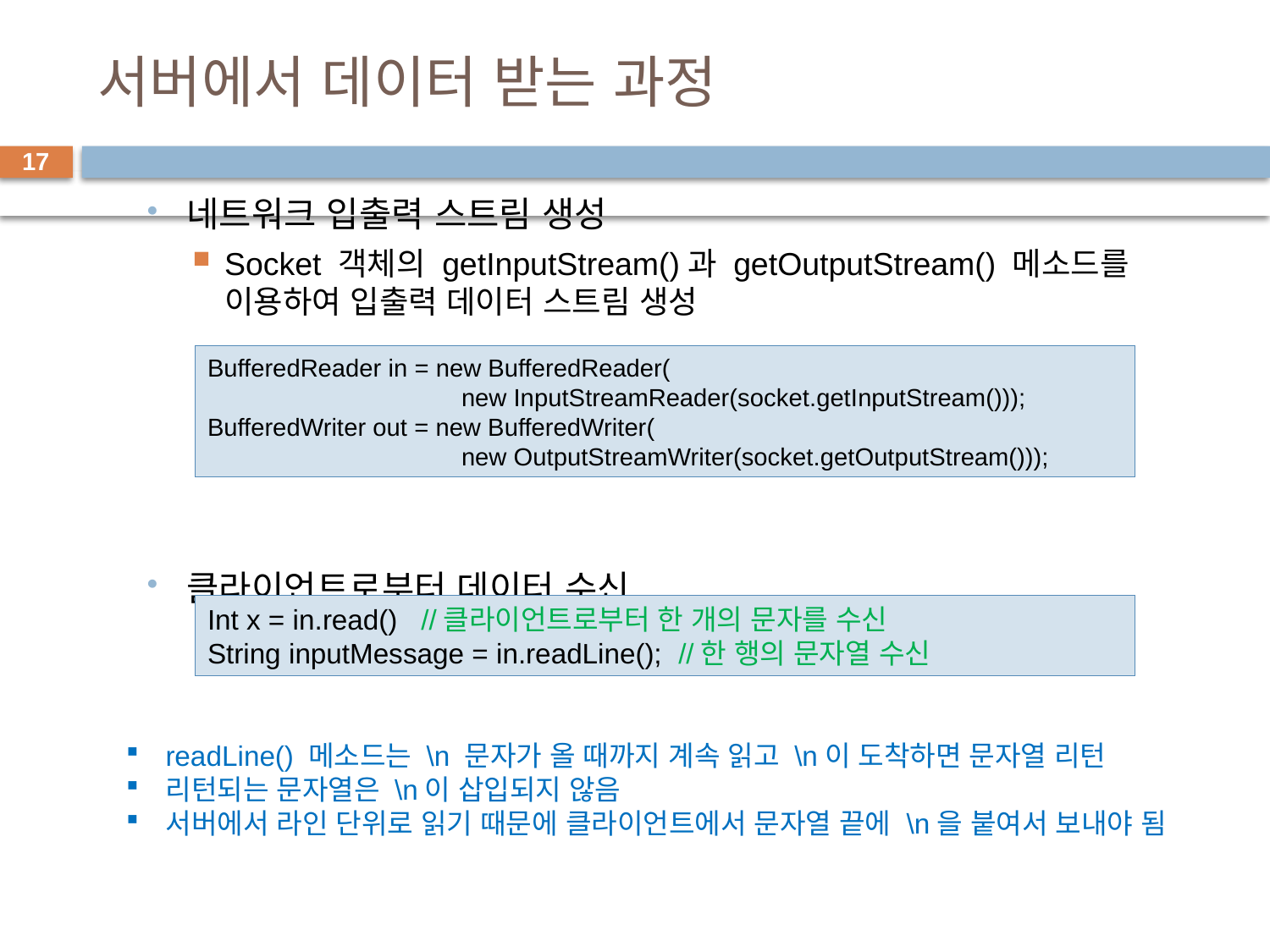

# 서버에서 데이터 받는 과정
17
네트워크 입출력 스트림 생성
Socket 객체의 getInputStream()과 getOutputStream() 메소드를 이용하여 입출력 데이터 스트림 생성

클라이언트로부터 데이터 수신

BufferedReader in = new BufferedReader(
		new InputStreamReader(socket.getInputStream()));
BufferedWriter out = new BufferedWriter(
		new OutputStreamWriter(socket.getOutputStream()));
Int x = in.read()   //클라이언트로부터 한 개의 문자를 수신
String inputMessage = in.readLine();  //한 행의 문자열 수신
readLine() 메소드는 \n 문자가 올 때까지 계속 읽고 \n이 도착하면 문자열 리턴
리턴되는 문자열은 \n이 삽입되지 않음
서버에서 라인 단위로 읽기 때문에 클라이언트에서 문자열 끝에 \n을 붙여서 보내야 됨